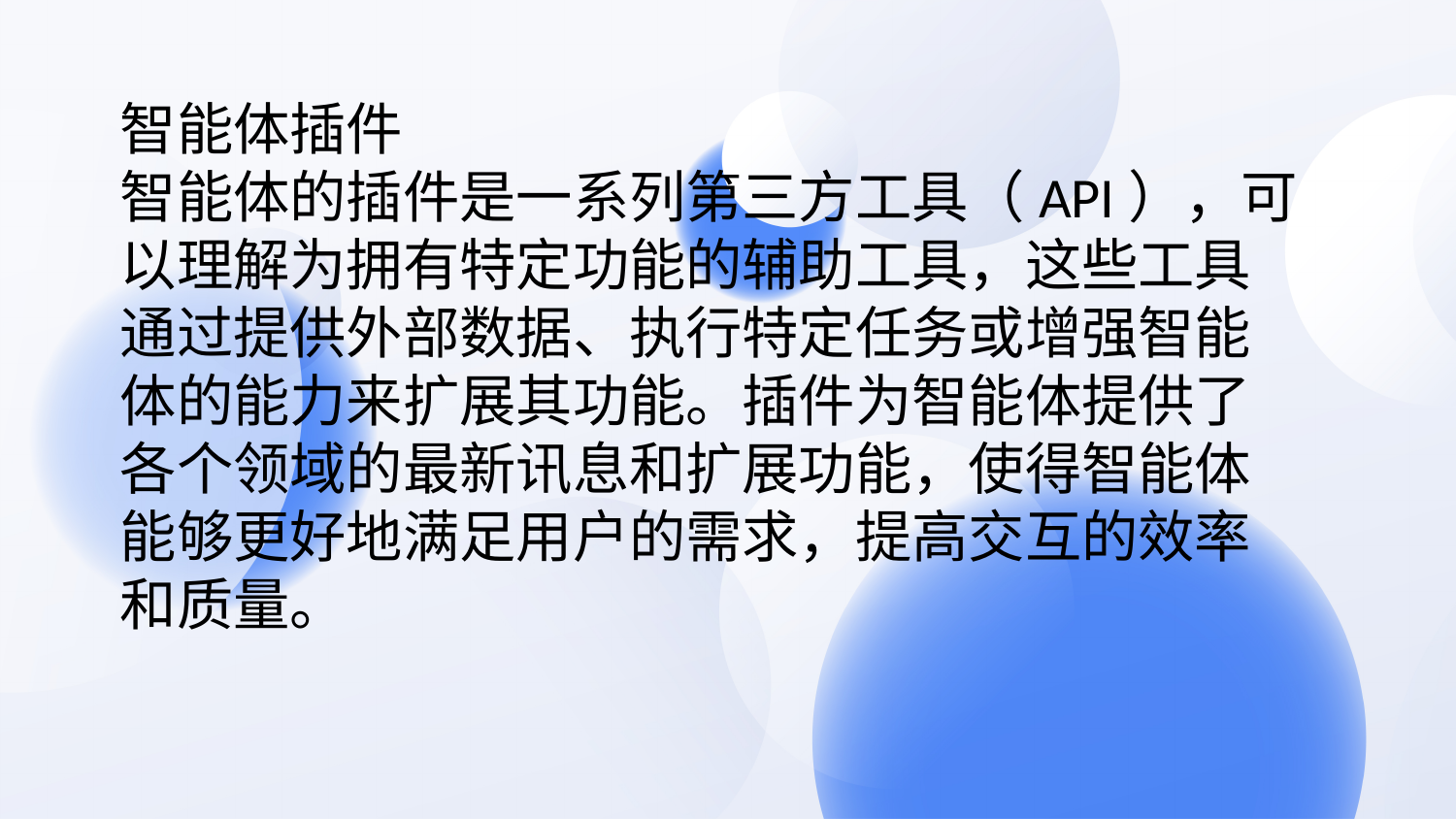

智能体插件
智能体的插件是一系列第三方工具（API），可以理解为拥有特定功能的辅助工具，这些工具通过提供外部数据、执行特定任务或增强智能体的能力来扩展其功能。插件为智能体提供了各个领域的最新讯息和扩展功能，使得智能体能够更好地满足用户的需求，提高交互的效率和质量。